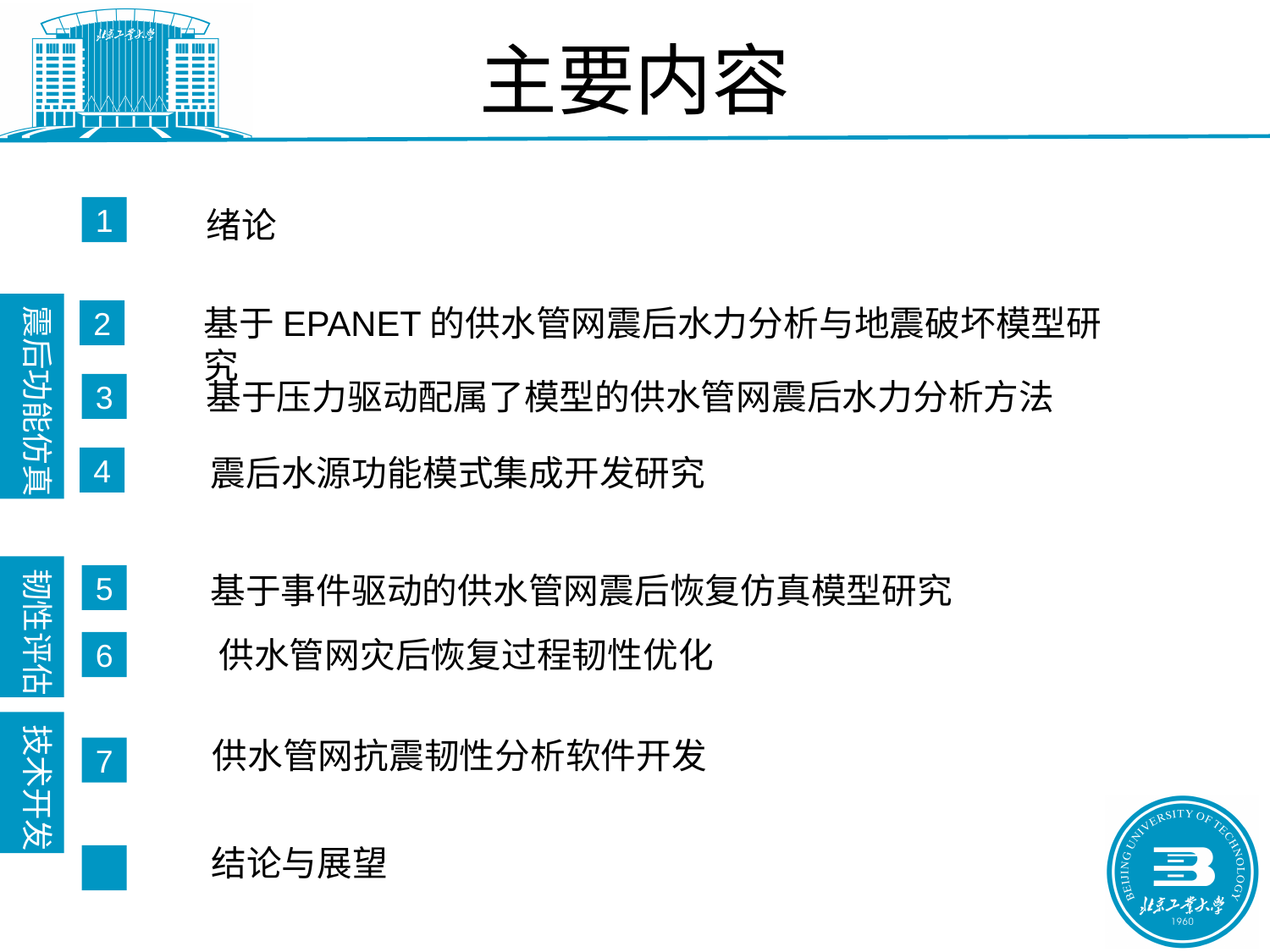

主要内容
绪论
1
震后功能仿真
基于EPANET的供水管网震后水力分析与地震破坏模型研究
2
基于压力驱动配属了模型的供水管网震后水力分析方法
3
震后水源功能模式集成开发研究
4
韧性评估
基于事件驱动的供水管网震后恢复仿真模型研究
5
供水管网灾后恢复过程韧性优化
6
技术开发
供水管网抗震韧性分析软件开发
7
结论与展望